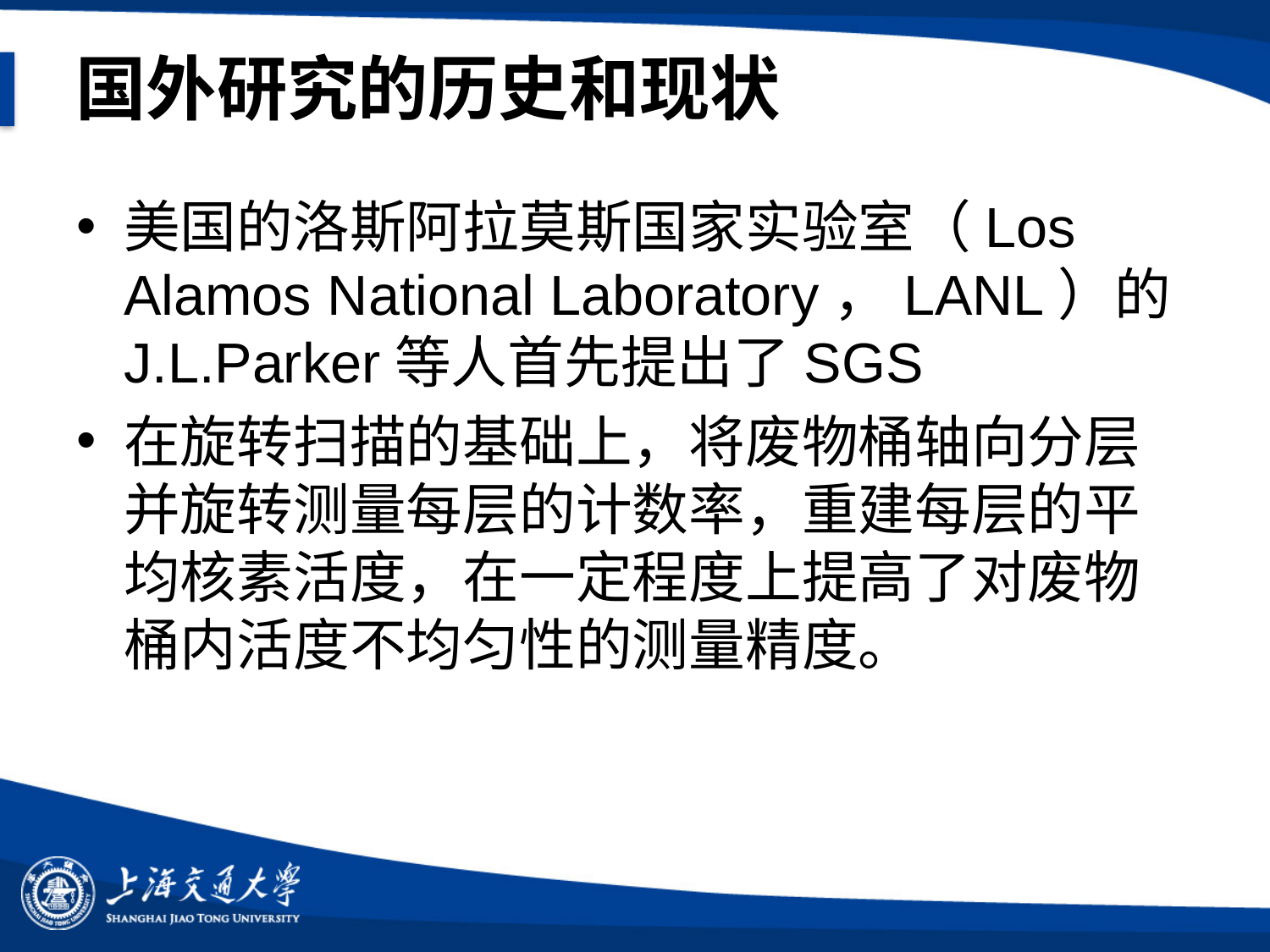

# 国外研究的历史和现状
美国的洛斯阿拉莫斯国家实验室（Los Alamos National Laboratory，LANL）的J.L.Parker等人首先提出了SGS
在旋转扫描的基础上，将废物桶轴向分层并旋转测量每层的计数率，重建每层的平均核素活度，在一定程度上提高了对废物桶内活度不均匀性的测量精度。